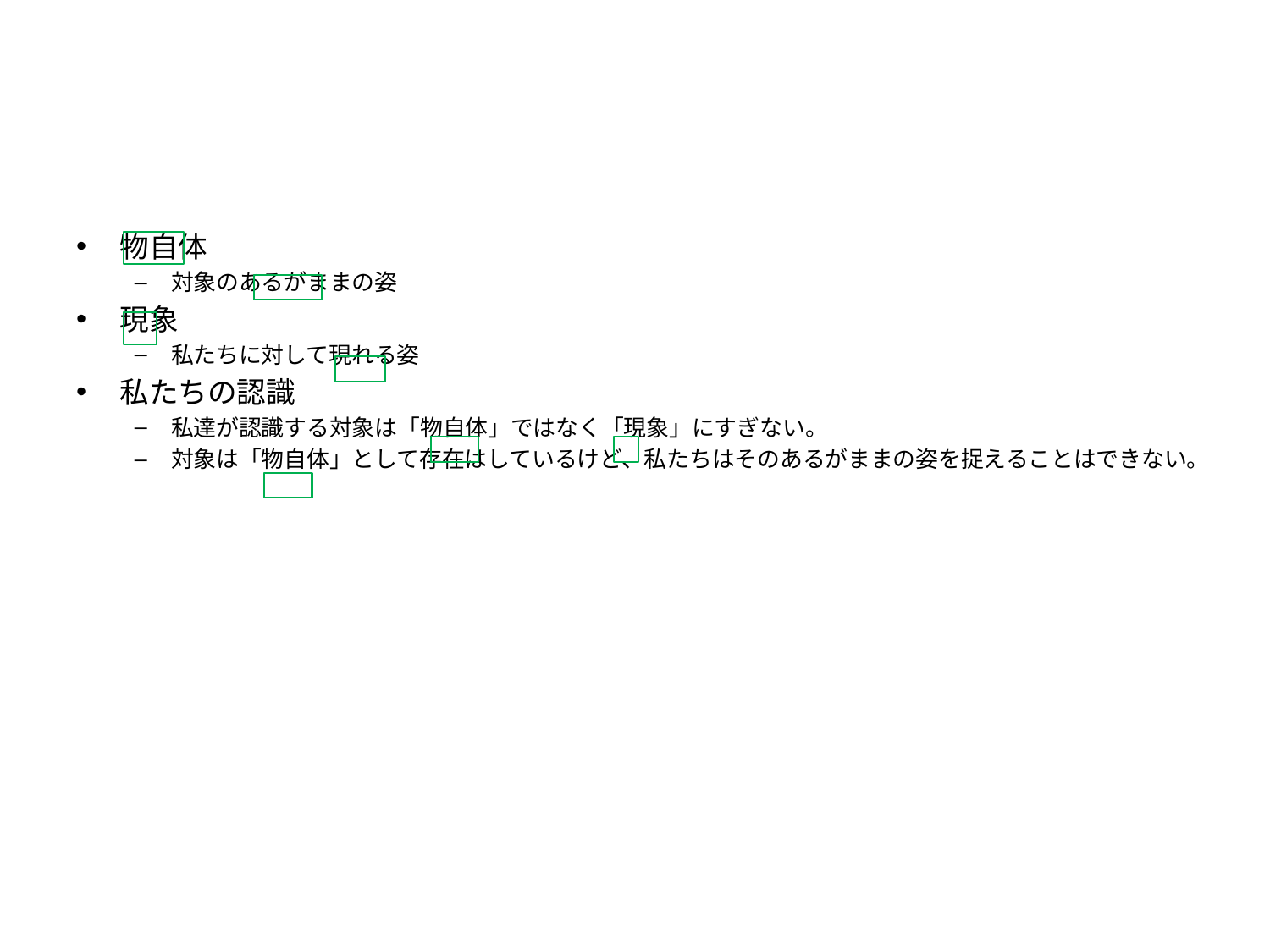

#
物自体
対象のあるがままの姿
現象
私たちに対して現れる姿
私たちの認識
私達が認識する対象は「物自体」ではなく「現象」にすぎない。
対象は「物自体」として存在はしているけど、私たちはそのあるがままの姿を捉えることはできない。